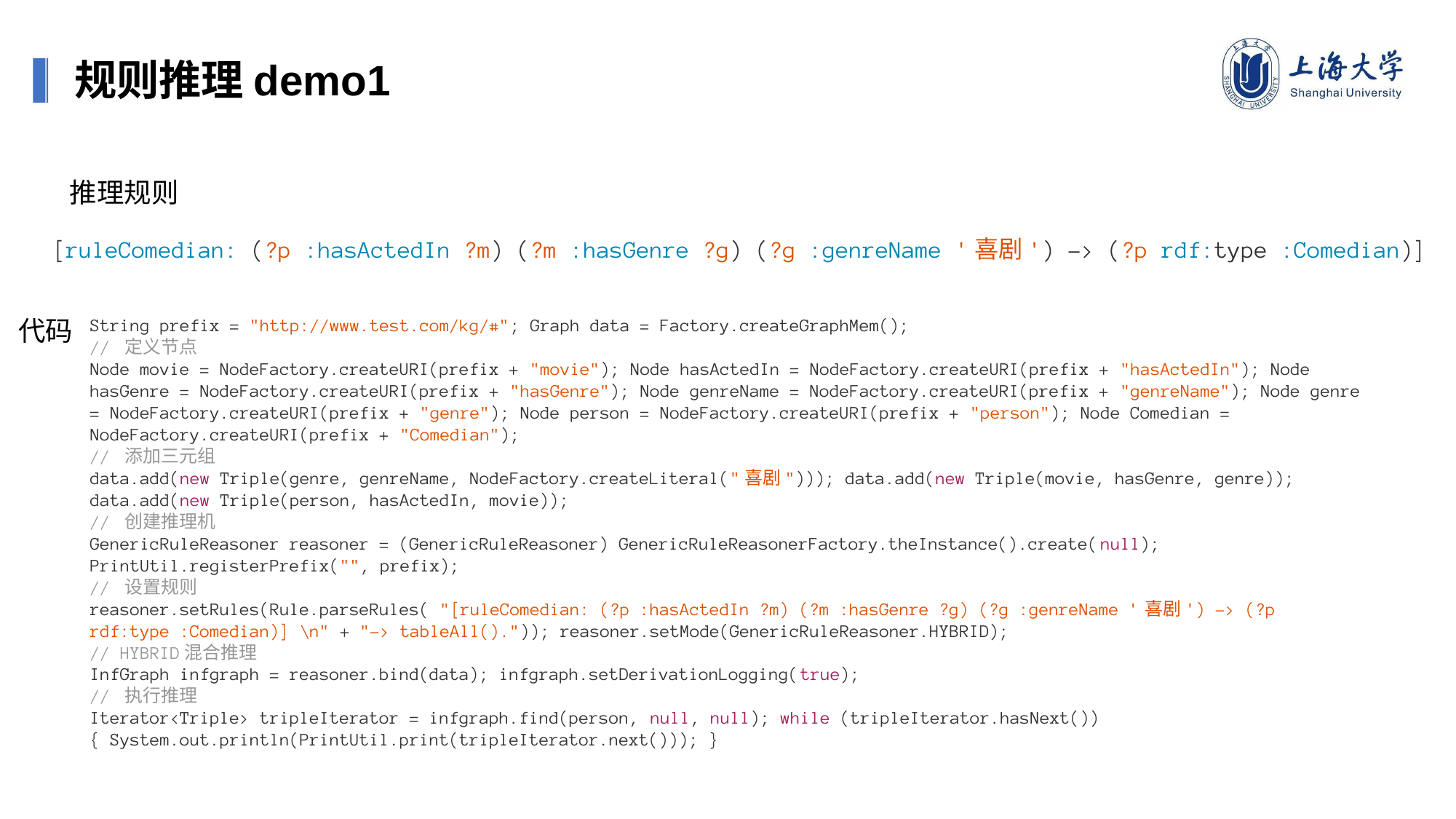

规则推理demo1

推理规则
[ruleComedian: (?p :hasActedIn ?m) (?m :hasGenre ?g) (?g :genreName '喜剧') -> (?p rdf:type :Comedian)]
代码
String prefix = "http://www.test.com/kg/#"; Graph data = Factory.createGraphMem();
// 定义节点
Node movie = NodeFactory.createURI(prefix + "movie"); Node hasActedIn = NodeFactory.createURI(prefix + "hasActedIn"); Node hasGenre = NodeFactory.createURI(prefix + "hasGenre"); Node genreName = NodeFactory.createURI(prefix + "genreName"); Node genre = NodeFactory.createURI(prefix + "genre"); Node person = NodeFactory.createURI(prefix + "person"); Node Comedian = NodeFactory.createURI(prefix + "Comedian");
// 添加三元组
data.add(new Triple(genre, genreName, NodeFactory.createLiteral("喜剧"))); data.add(new Triple(movie, hasGenre, genre)); data.add(new Triple(person, hasActedIn, movie));
// 创建推理机
GenericRuleReasoner reasoner = (GenericRuleReasoner) GenericRuleReasonerFactory.theInstance().create(null); PrintUtil.registerPrefix("", prefix);
// 设置规则
reasoner.setRules(Rule.parseRules( "[ruleComedian: (?p :hasActedIn ?m) (?m :hasGenre ?g) (?g :genreName '喜剧') -> (?p rdf:type :Comedian)] \n" + "-> tableAll().")); reasoner.setMode(GenericRuleReasoner.HYBRID);
// HYBRID混合推理
InfGraph infgraph = reasoner.bind(data); infgraph.setDerivationLogging(true);
// 执行推理
Iterator<Triple> tripleIterator = infgraph.find(person, null, null); while (tripleIterator.hasNext()) { System.out.println(PrintUtil.print(tripleIterator.next())); }